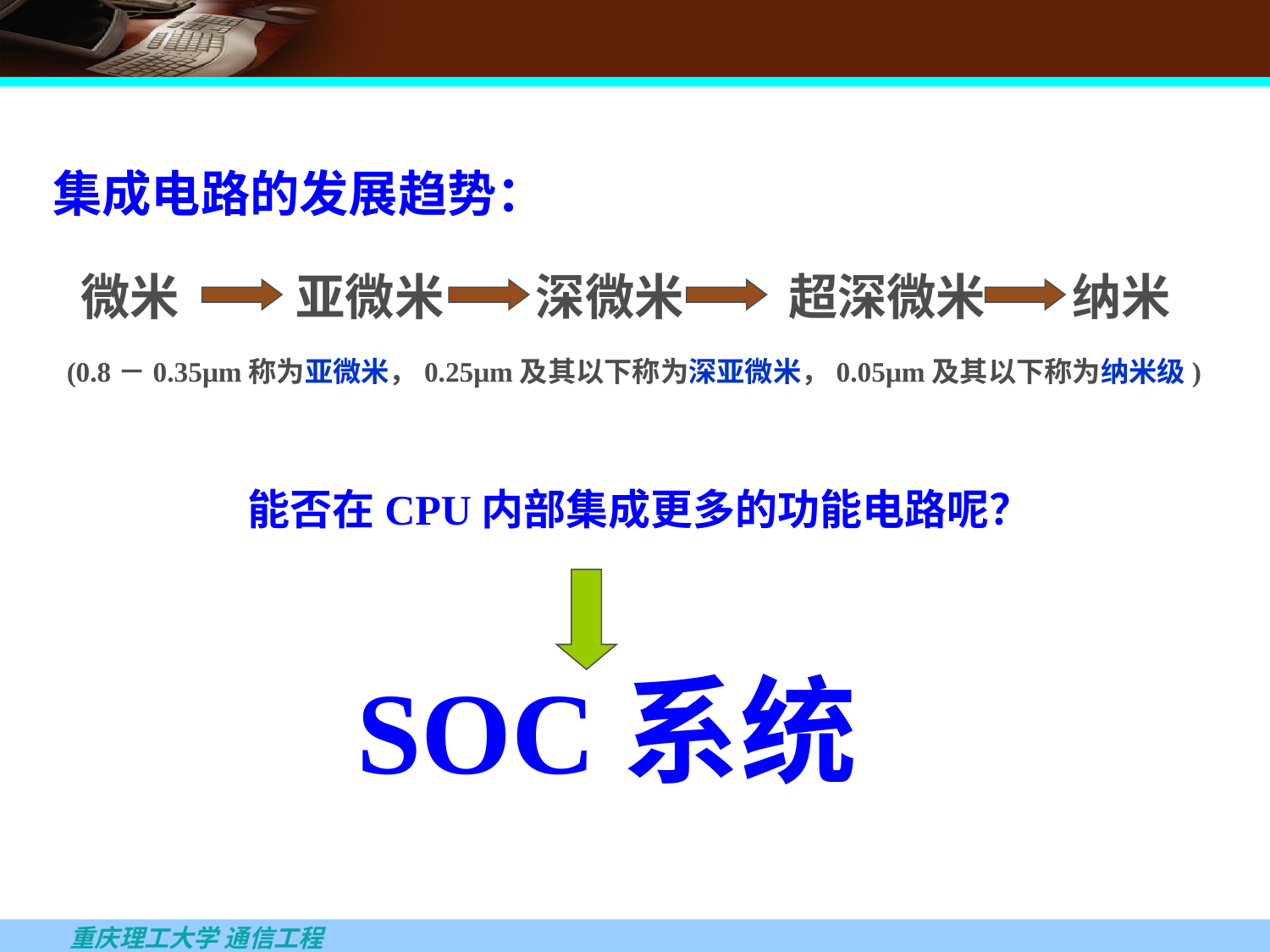

集成电路的发展趋势：
微米
 亚微米
深微米
超深微米
纳米

(0.8－0.35μm称为亚微米，0.25μm及其以下称为深亚微米，0.05μm及其以下称为纳米级)
能否在CPU内部集成更多的功能电路呢？

SOC系统